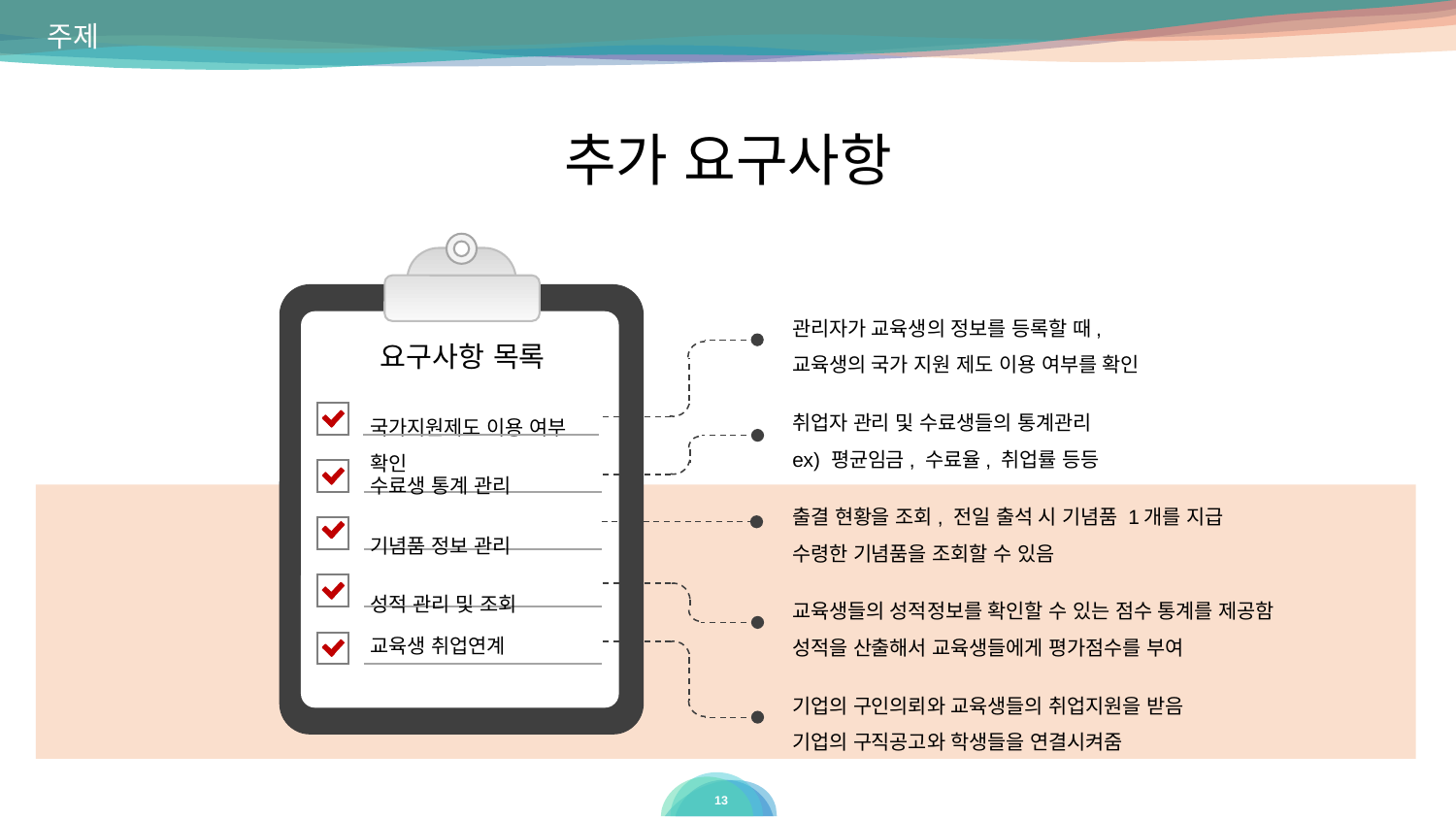

주제
추가 요구사항

관리자가 교육생의 정보를 등록할 때,
교육생의 국가 지원 제도 이용 여부를 확인

요구사항 목록

취업자 관리 및 수료생들의 통계관리
ex) 평균임금, 수료율, 취업률 등등
국가지원제도 이용 여부 확인

수료생 통계 관리

출결 현황을 조회, 전일 출석 시 기념품 1개를 지급
수령한 기념품을 조회할 수 있음

기념품 정보 관리

성적 관리 및 조회

교육생들의 성적정보를 확인할 수 있는 점수 통계를 제공함
성적을 산출해서 교육생들에게 평가점수를 부여

교육생 취업연계

기업의 구인의뢰와 교육생들의 취업지원을 받음
기업의 구직공고와 학생들을 연결시켜줌

13